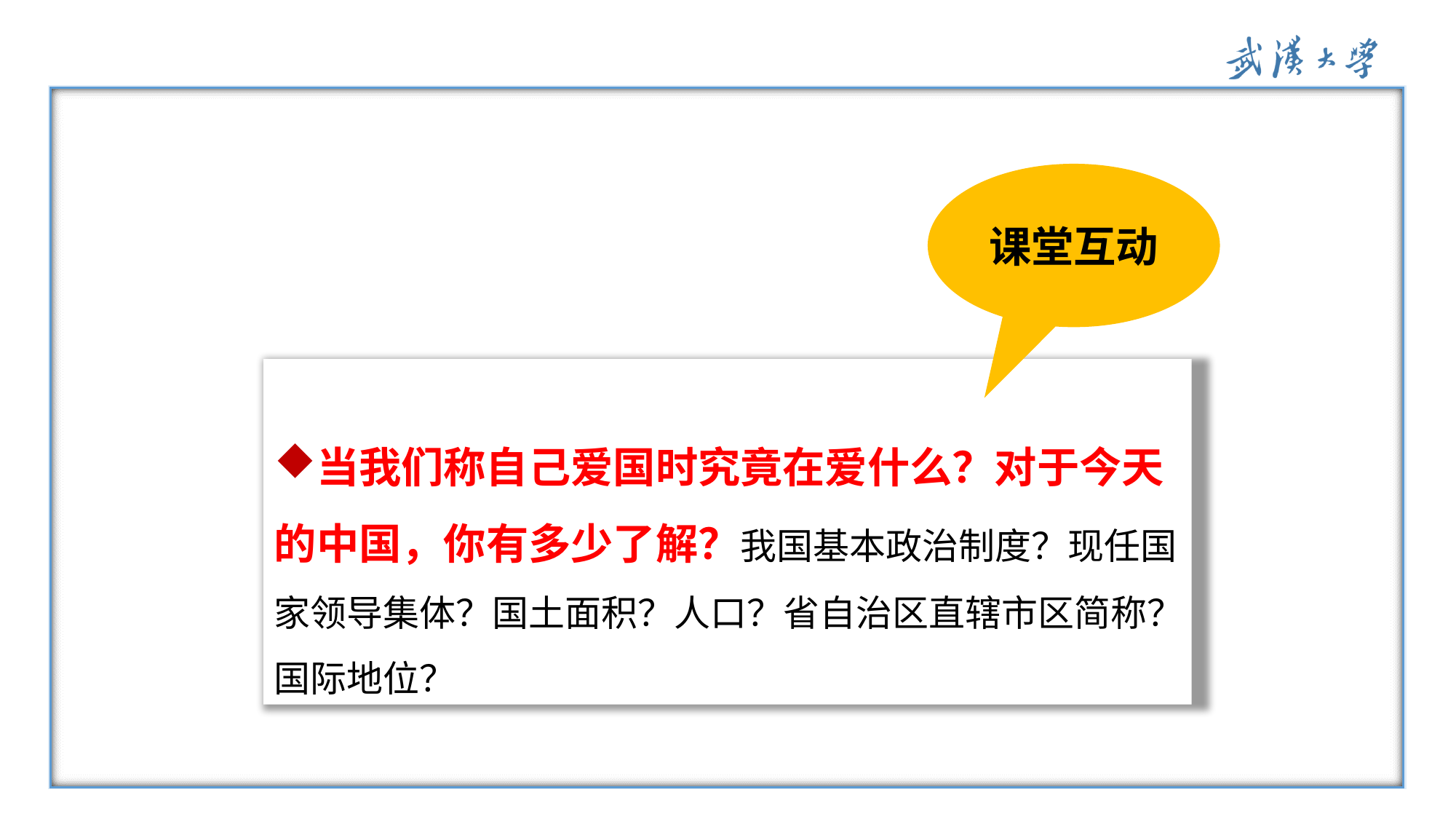

课堂互动

当我们称自己爱国时究竟在爱什么？对于今天的中国，你有多少了解？我国基本政治制度？现任国家领导集体？国土面积？人口？省自治区直辖市区简称？国际地位？